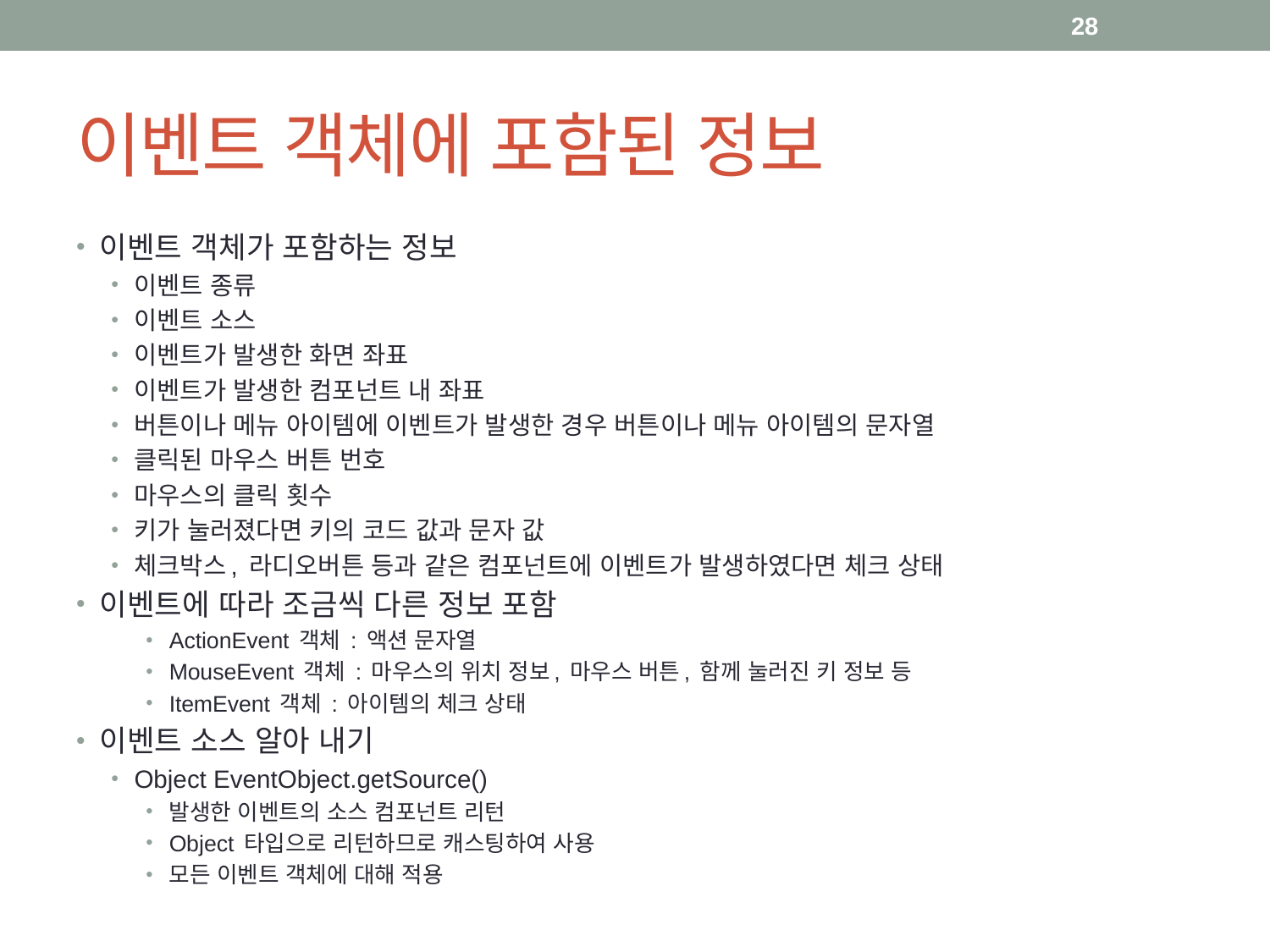

28
# 이벤트 객체에 포함된 정보
이벤트 객체가 포함하는 정보
이벤트 종류
이벤트 소스
이벤트가 발생한 화면 좌표
이벤트가 발생한 컴포넌트 내 좌표
버튼이나 메뉴 아이템에 이벤트가 발생한 경우 버튼이나 메뉴 아이템의 문자열
클릭된 마우스 버튼 번호
마우스의 클릭 횟수
키가 눌러졌다면 키의 코드 값과 문자 값
체크박스, 라디오버튼 등과 같은 컴포넌트에 이벤트가 발생하였다면 체크 상태
이벤트에 따라 조금씩 다른 정보 포함
ActionEvent 객체 : 액션 문자열
MouseEvent 객체 : 마우스의 위치 정보, 마우스 버튼, 함께 눌러진 키 정보 등
ItemEvent 객체 : 아이템의 체크 상태
이벤트 소스 알아 내기
Object EventObject.getSource()
발생한 이벤트의 소스 컴포넌트 리턴
Object 타입으로 리턴하므로 캐스팅하여 사용
모든 이벤트 객체에 대해 적용